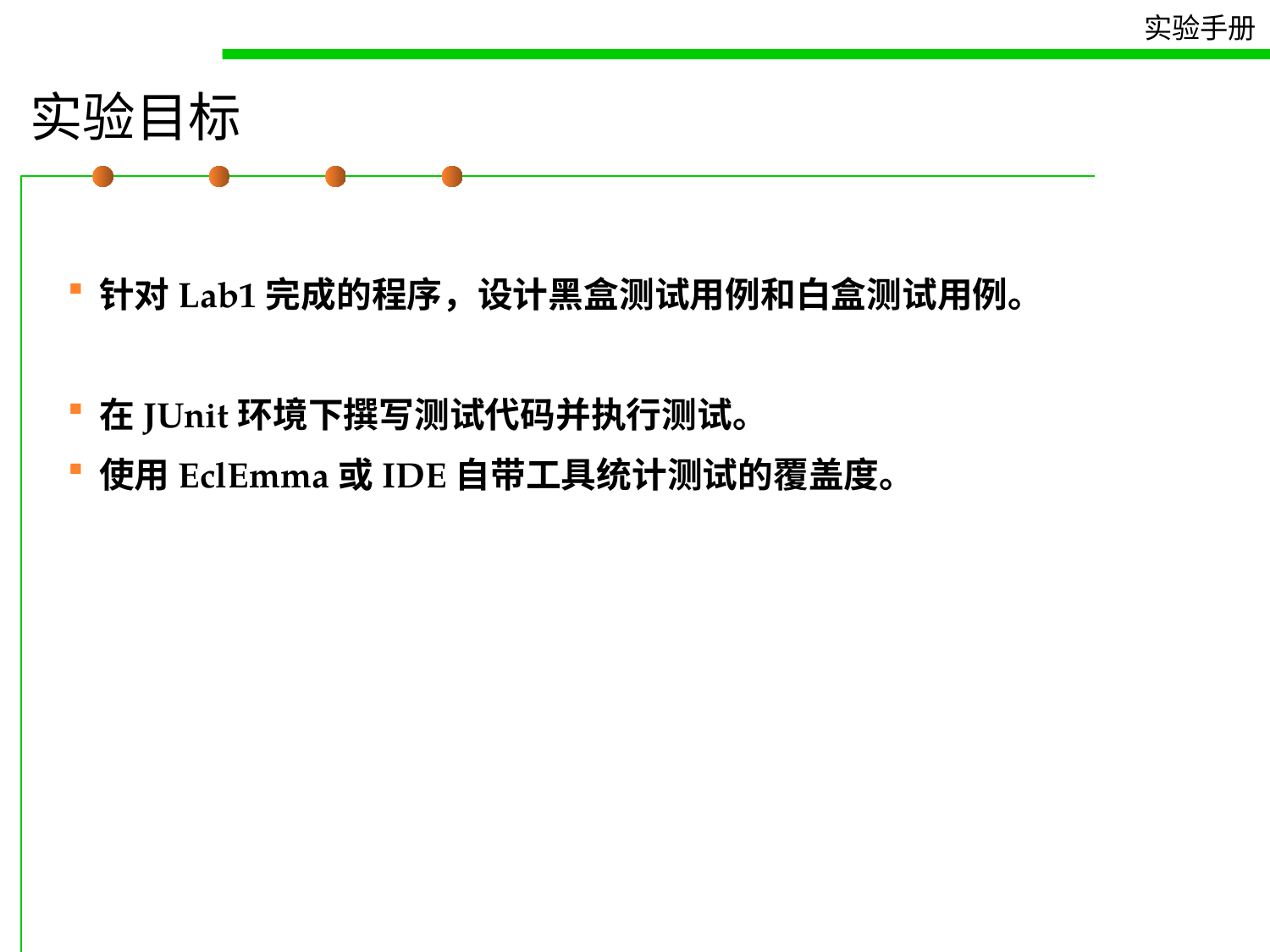

# 实验目标

针对Lab1完成的程序，设计黑盒测试用例和白盒测试用例。

在JUnit环境下撰写测试代码并执行测试。
使用EclEmma或IDE自带工具统计测试的覆盖度。